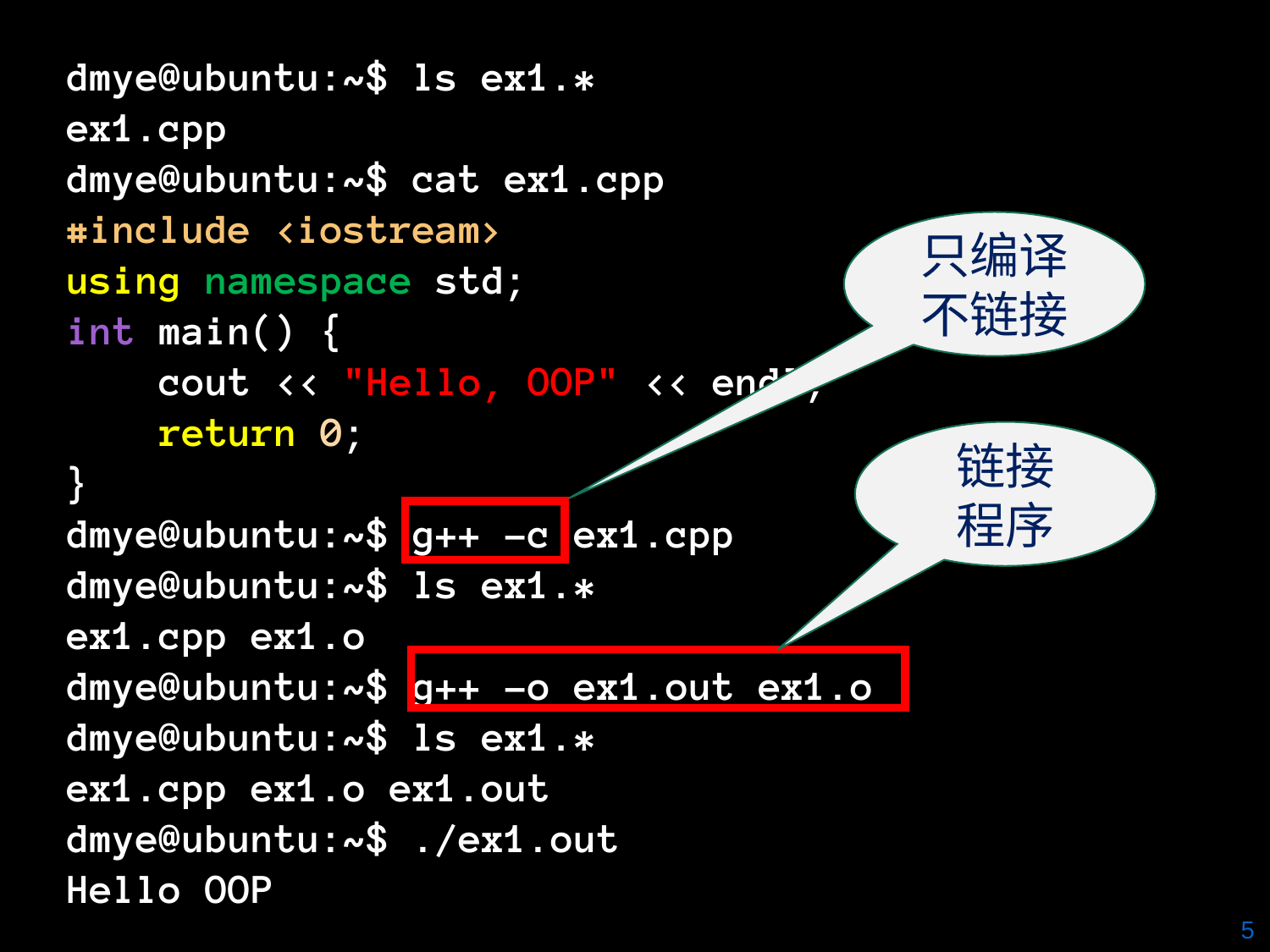

dmye@ubuntu:~$ ls ex1.*
ex1.cpp
dmye@ubuntu:~$ cat ex1.cpp
#include <iostream>
using namespace std;
int main() {
    cout << "Hello, OOP" << endl;
    return 0;
}
dmye@ubuntu:~$ g++ -c ex1.cpp
dmye@ubuntu:~$ ls ex1.*
ex1.cpp ex1.o
dmye@ubuntu:~$ g++ -o ex1.out ex1.o
dmye@ubuntu:~$ ls ex1.*
ex1.cpp ex1.o ex1.out
dmye@ubuntu:~$ ./ex1.out
Hello OOP
只编译不链接
链接
程序

5